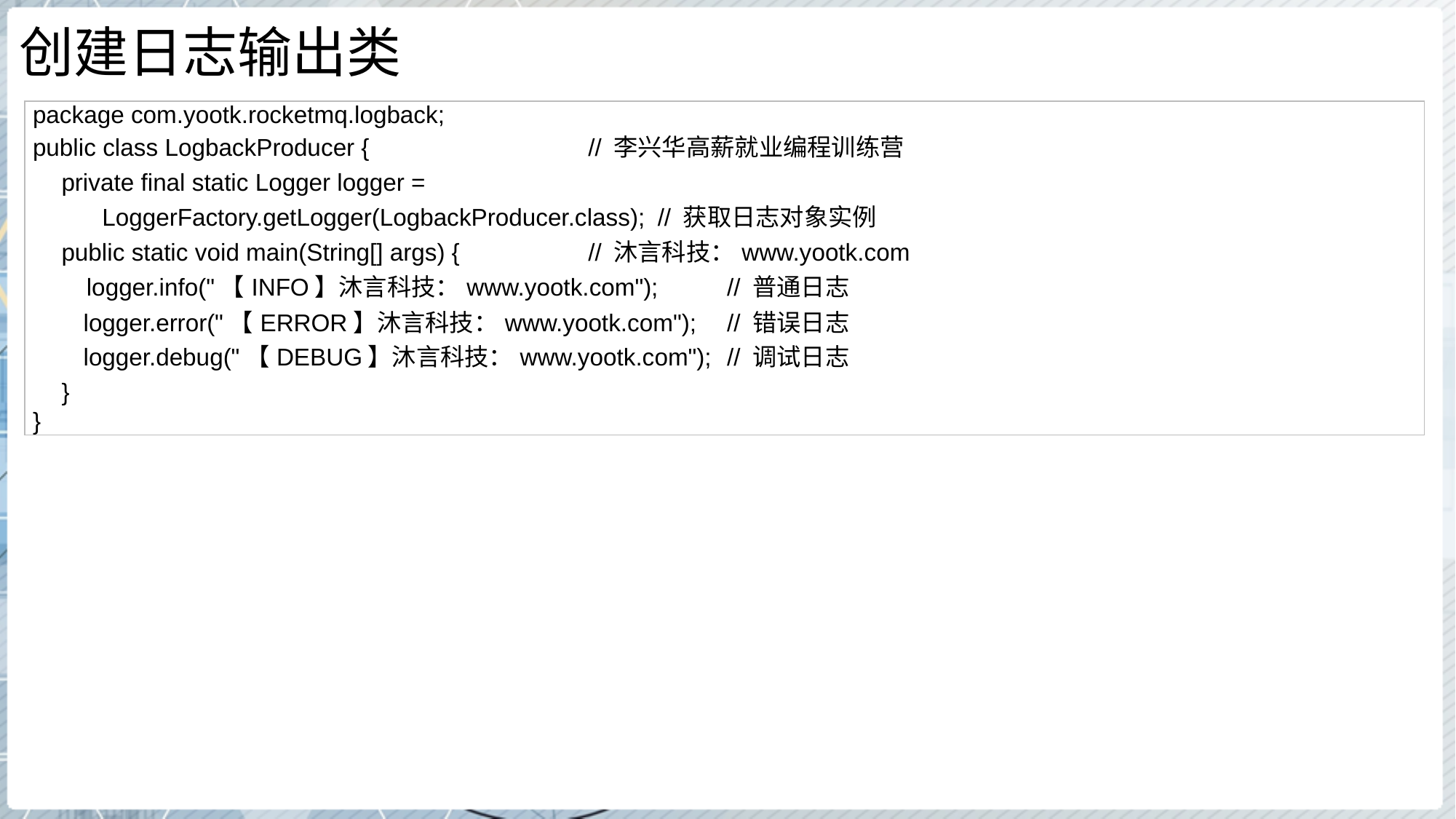

# 创建日志输出类
| package com.yootk.rocketmq.logback; public class LogbackProducer { // 李兴华高薪就业编程训练营 private final static Logger logger = LoggerFactory.getLogger(LogbackProducer.class); // 获取日志对象实例 public static void main(String[] args) { // 沐言科技：www.yootk.com logger.info("【INFO】沐言科技：www.yootk.com"); // 普通日志 logger.error("【ERROR】沐言科技：www.yootk.com"); // 错误日志 logger.debug("【DEBUG】沐言科技：www.yootk.com"); // 调试日志 } } |
| --- |